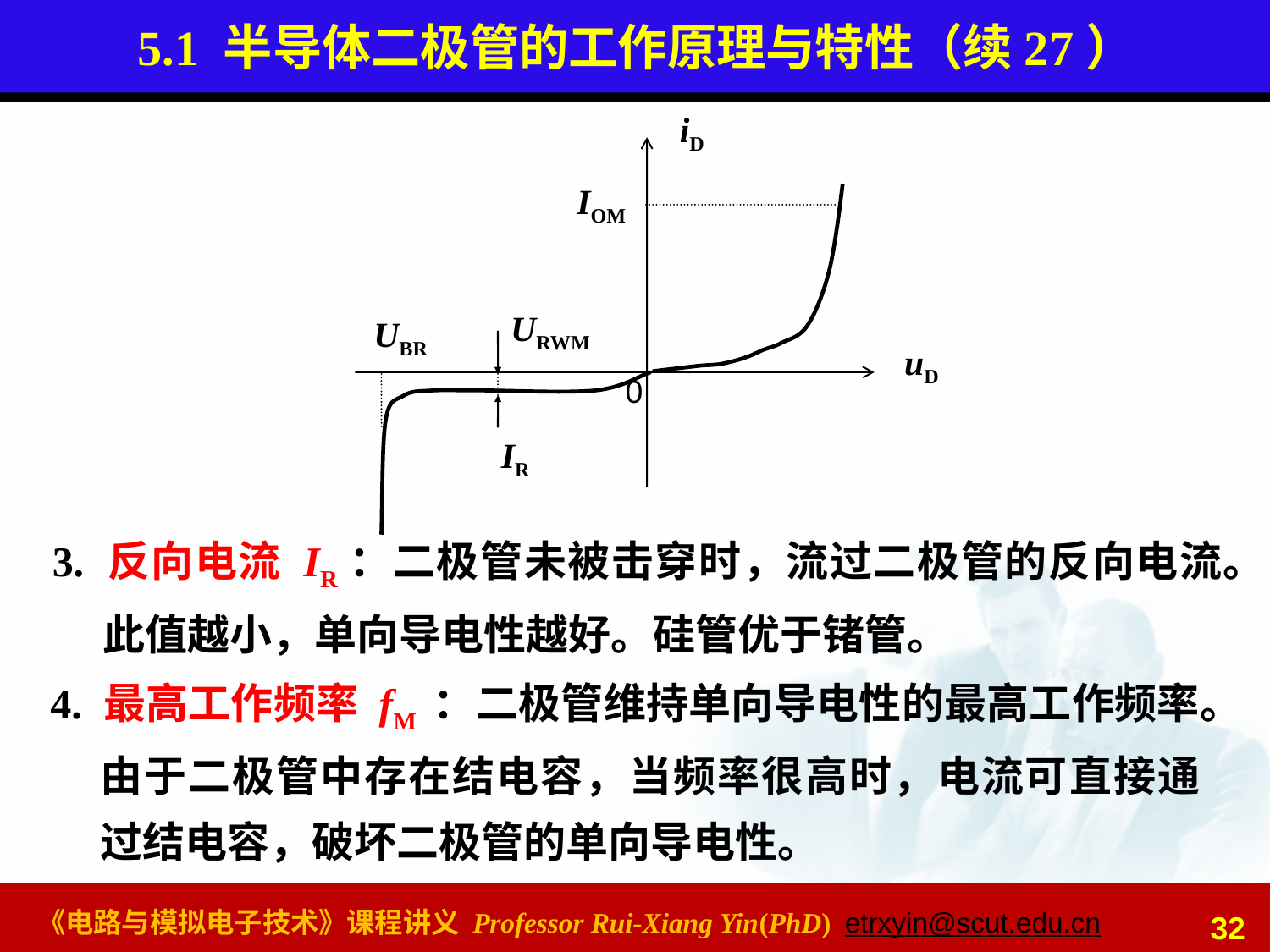

# 5.1 半导体二极管的工作原理与特性（续27）
iD

IOM

URWM
UBR

uD
0

IR
3. 反向电流 IR：二极管未被击穿时，流过二极管的反向电流。此值越小，单向导电性越好。硅管优于锗管。
4. 最高工作频率 fM ：二极管维持单向导电性的最高工作频率。由于二极管中存在结电容，当频率很高时，电流可直接通过结电容，破坏二极管的单向导电性。
32